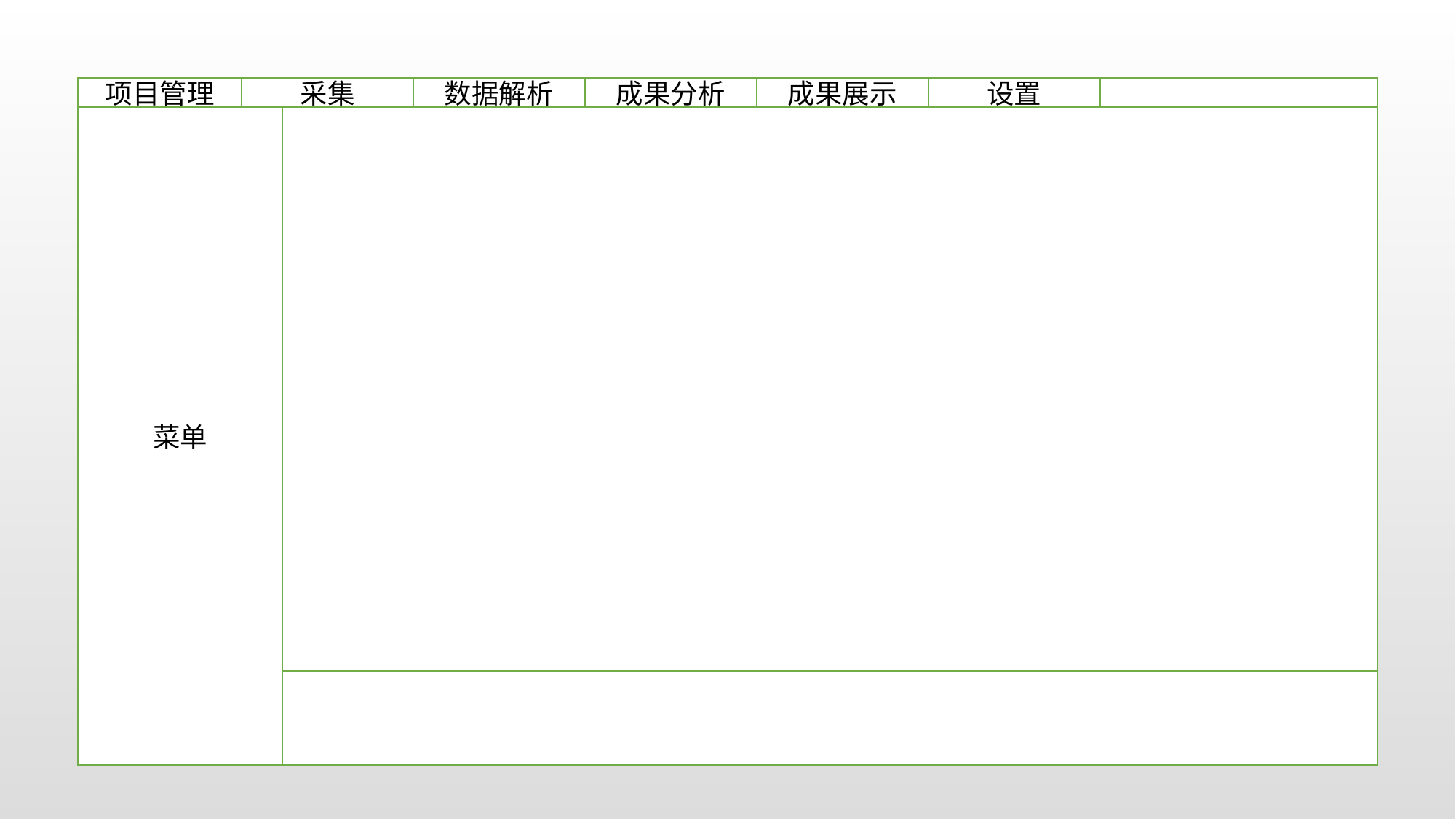

项目管理

采集
成果展示
设置
数据解析
成果分析

菜单